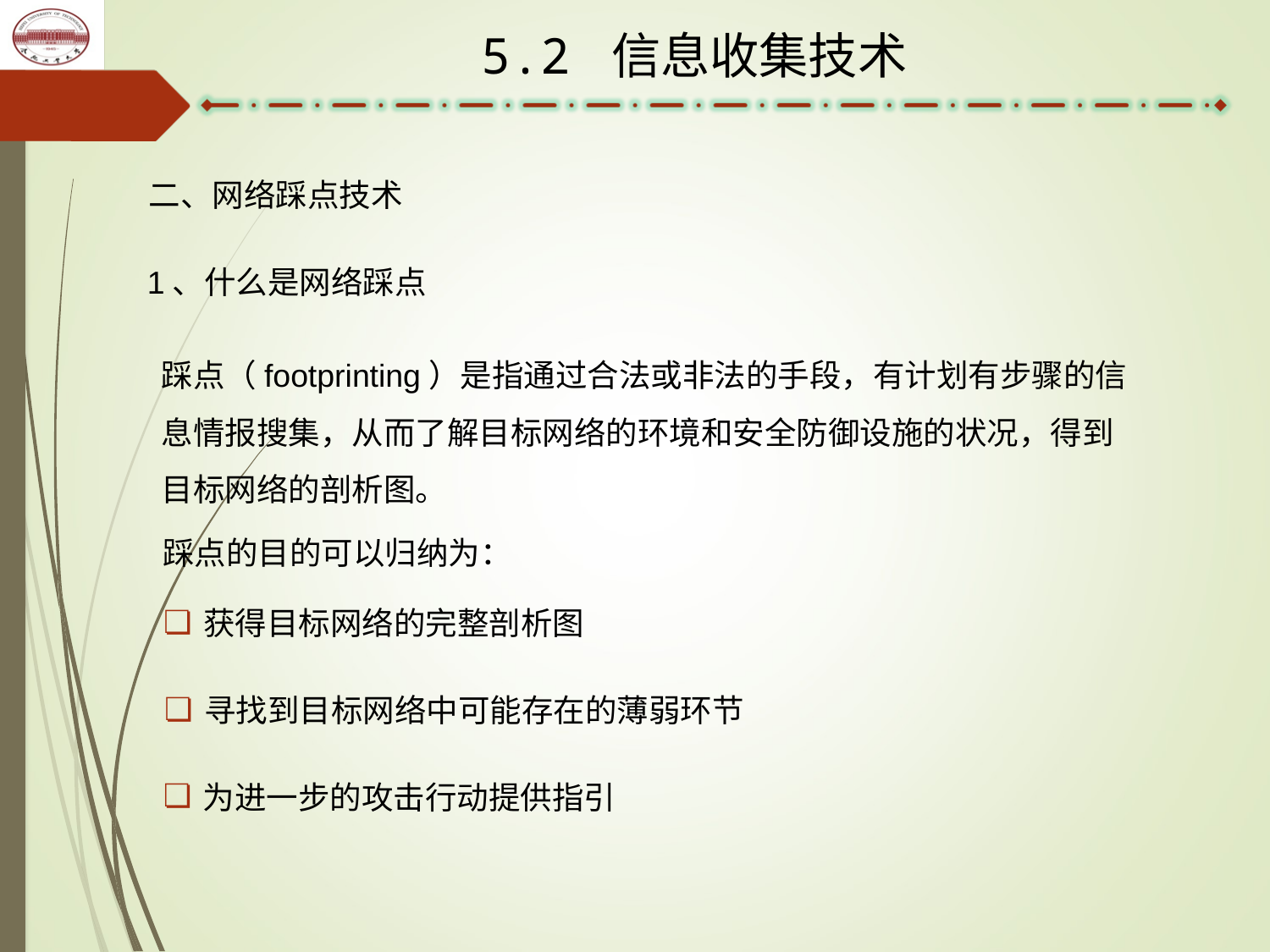

5.2 信息收集技术
二、网络踩点技术
1、什么是网络踩点
踩点（footprinting）是指通过合法或非法的手段，有计划有步骤的信息情报搜集，从而了解目标网络的环境和安全防御设施的状况，得到目标网络的剖析图。
踩点的目的可以归纳为：
获得目标网络的完整剖析图
寻找到目标网络中可能存在的薄弱环节
为进一步的攻击行动提供指引